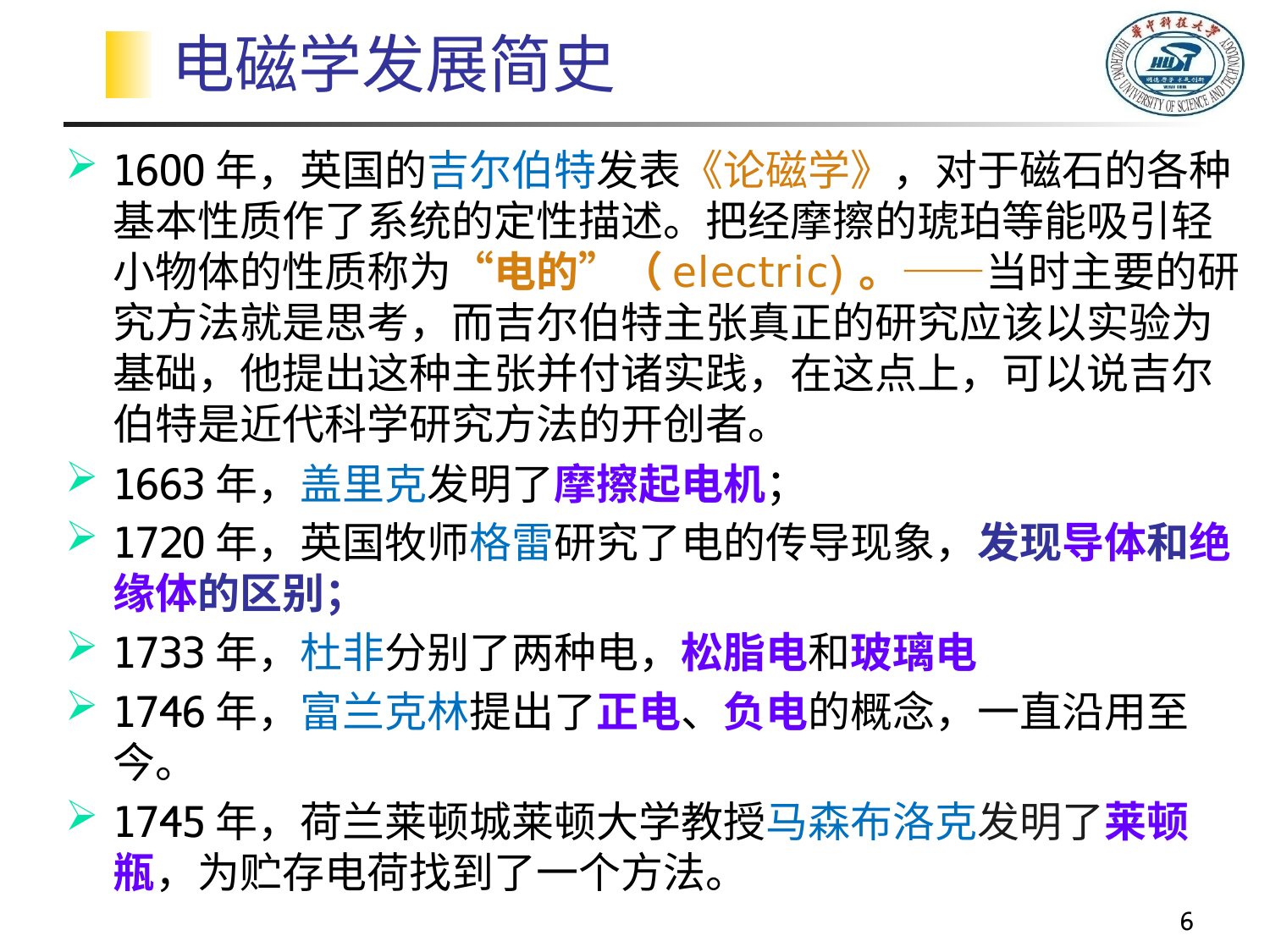

# 电磁学发展简史
1600年，英国的吉尔伯特发表《论磁学》，对于磁石的各种基本性质作了系统的定性描述。把经摩擦的琥珀等能吸引轻小物体的性质称为“电的”（electric)。——当时主要的研究方法就是思考，而吉尔伯特主张真正的研究应该以实验为基础，他提出这种主张并付诸实践，在这点上，可以说吉尔伯特是近代科学研究方法的开创者。
1663年，盖里克发明了摩擦起电机；
1720年，英国牧师格雷研究了电的传导现象，发现导体和绝缘体的区别；
1733年，杜非分别了两种电，松脂电和玻璃电
1746年，富兰克林提出了正电、负电的概念，一直沿用至今。
1745年，荷兰莱顿城莱顿大学教授马森布洛克发明了莱顿瓶，为贮存电荷找到了一个方法。
6